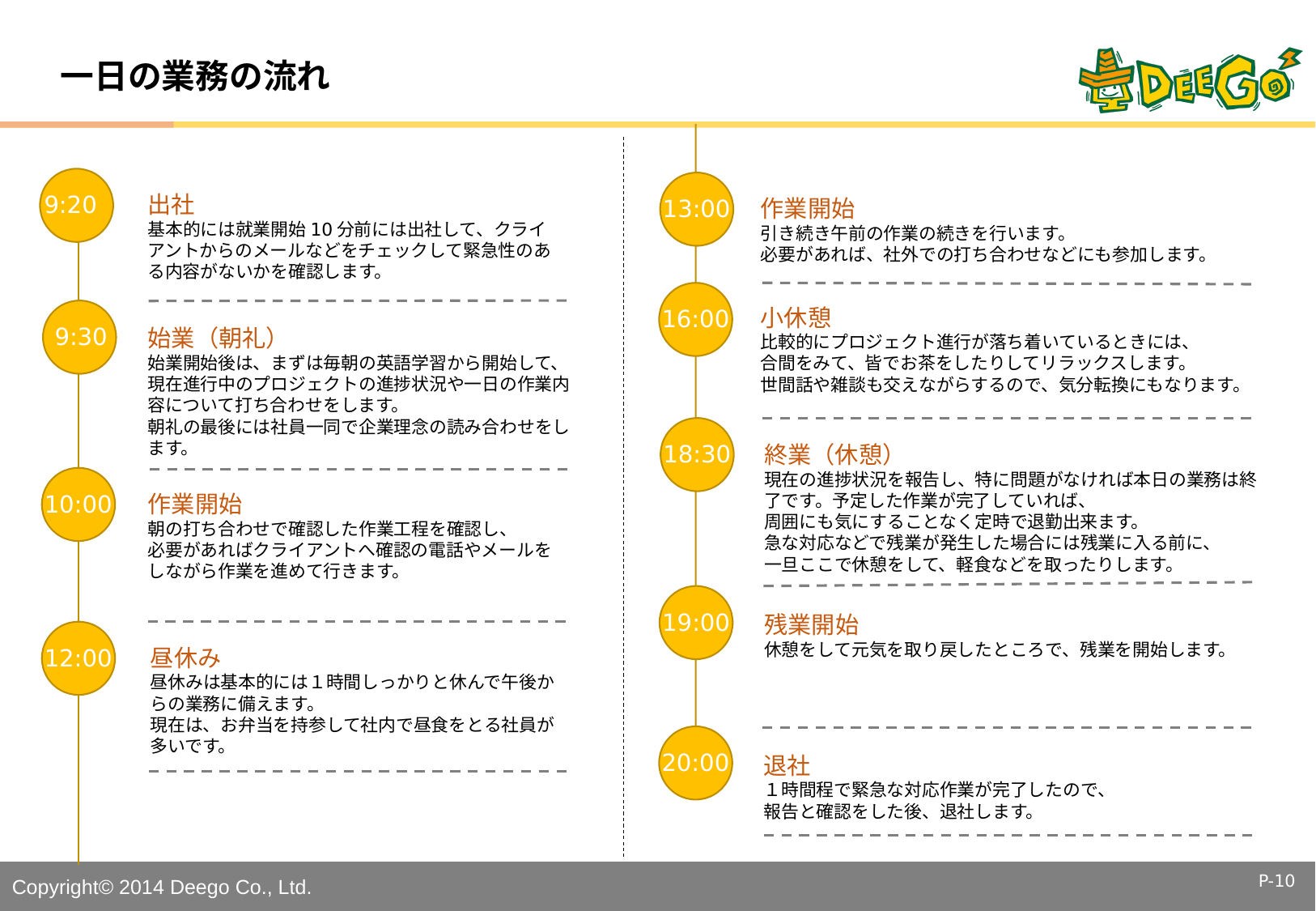

# 一日の業務の流れ

9:20

13:00
出社
基本的には就業開始10分前には出社して、クライアントからのメールなどをチェックして緊急性のある内容がないかを確認します。
作業開始
引き続き午前の作業の続きを行います。
必要があれば、社外での打ち合わせなどにも参加します。

16:00
小休憩
比較的にプロジェクト進行が落ち着いているときには、
合間をみて、皆でお茶をしたりしてリラックスします。
世間話や雑談も交えながらするので、気分転換にもなります。

9:30
始業（朝礼）
始業開始後は、まずは毎朝の英語学習から開始して、現在進行中のプロジェクトの進捗状況や一日の作業内容について打ち合わせをします。
朝礼の最後には社員一同で企業理念の読み合わせをします。

18:30
終業（休憩）
現在の進捗状況を報告し、特に問題がなければ本日の業務は終了です。予定した作業が完了していれば、
周囲にも気にすることなく定時で退勤出来ます。
急な対応などで残業が発生した場合には残業に入る前に、
一旦ここで休憩をして、軽食などを取ったりします。

10:00
作業開始
朝の打ち合わせで確認した作業工程を確認し、
必要があればクライアントへ確認の電話やメールをしながら作業を進めて行きます。

19:00
残業開始
休憩をして元気を取り戻したところで、残業を開始します。

12:00
昼休み
昼休みは基本的には１時間しっかりと休んで午後からの業務に備えます。
現在は、お弁当を持参して社内で昼食をとる社員が多いです。

20:00
退社
１時間程で緊急な対応作業が完了したので、
報告と確認をした後、退社します。
P-10